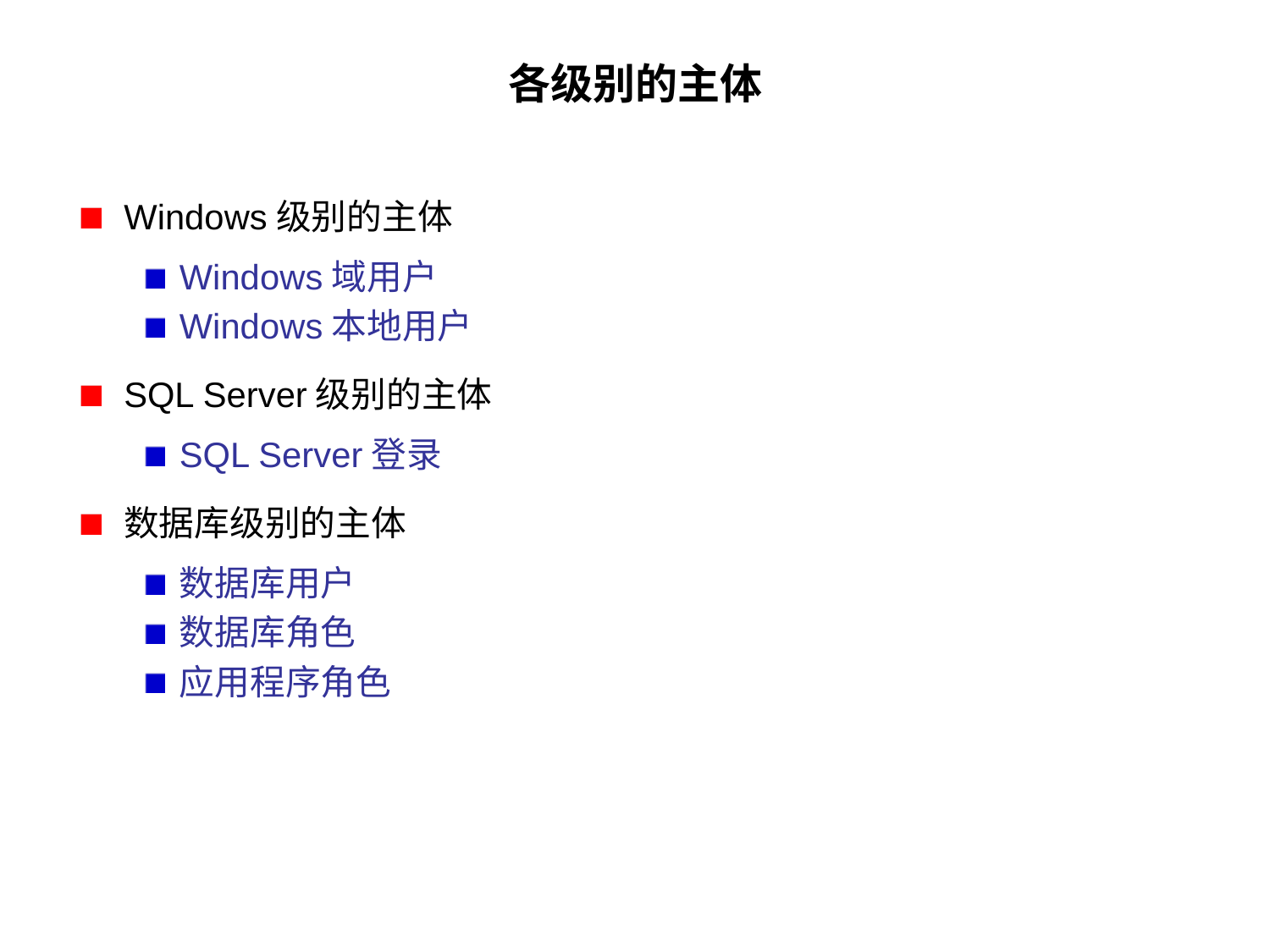

# 各级别的主体
Windows级别的主体
Windows域用户
Windows本地用户
SQL Server级别的主体
SQL Server登录
数据库级别的主体
数据库用户
数据库角色
应用程序角色